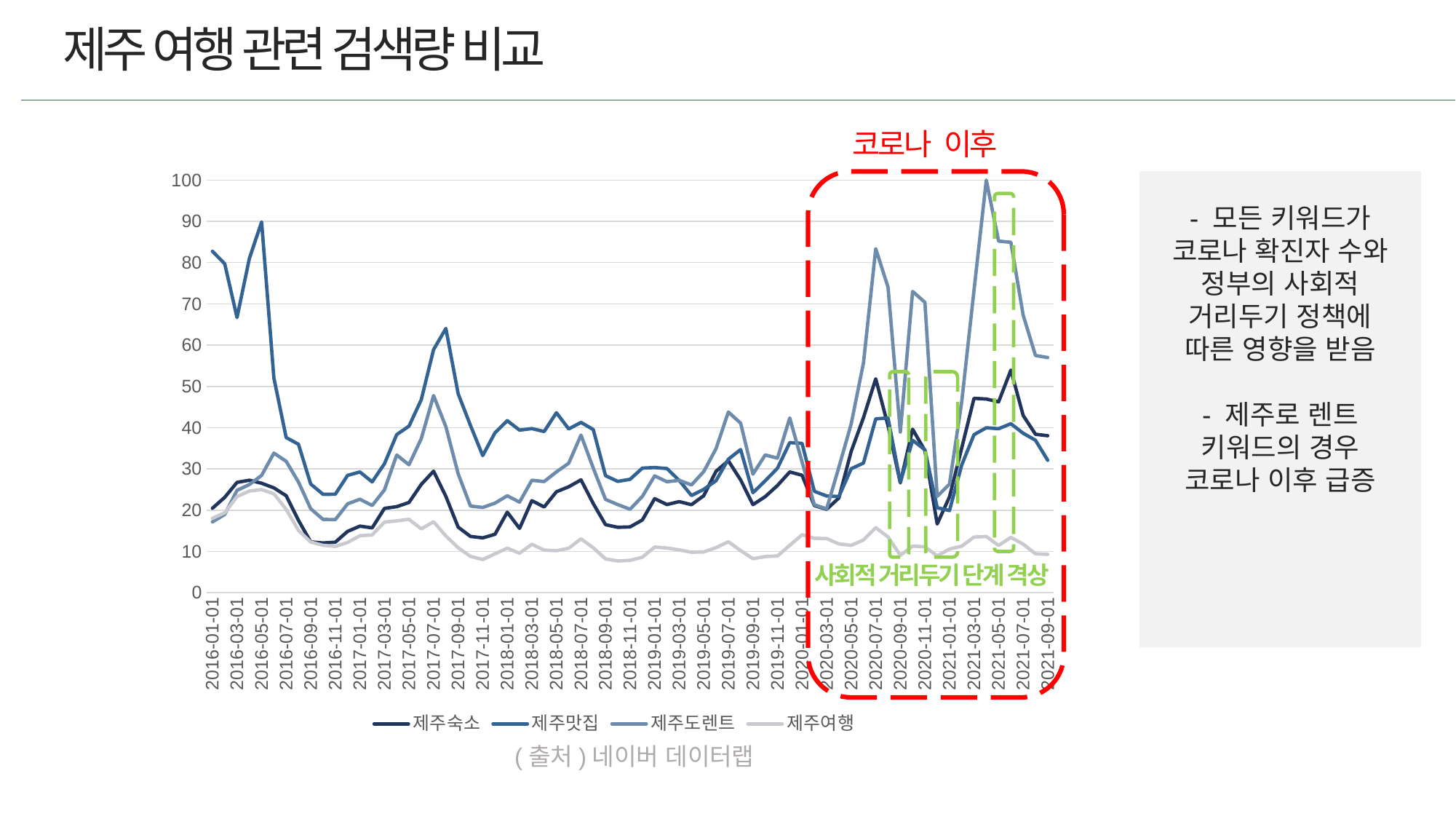

제주 여행 관련 검색량 비교
코로나  이후

### Chart

| Category | 제주숙소 | 제주맛집 | 제주도렌트 | 제주여행 |
|---|---|---|---|---|
| 2016-01-01 | 20.46841 | 82.74165 | 17.16548 | 18.02002 |
| 2016-02-01 | 23.11415 | 79.71086 | 18.95999 | 19.36917 |
| 2016-03-01 | 26.7339 | 66.68572 | 24.80873 | 23.27393 |
| 2016-04-01 | 27.2595 | 80.94471 | 26.21018 | 24.62795 |
| 2016-05-01 | 26.53225 | 89.85518 | 28.42748 | 24.99714 |
| 2016-06-01 | 25.40188 | 52.0283 | 33.83343 | 23.966 |
| 2016-07-01 | 23.49677 | 37.60234 | 31.8434 | 20.19809 |
| 2016-08-01 | 17.54136 | 35.99062 | 26.82463 | 15.09053 |
| 2016-09-01 | 12.30838 | 26.32828 | 20.34169 | 12.27988 |
| 2016-10-01 | 12.05817 | 23.84633 | 17.77038 | 11.48052 |
| 2016-11-01 | 12.24514 | 23.86202 | 17.70077 | 11.21113 |
| 2016-12-01 | 14.86132 | 28.43305 | 21.53154 | 12.17178 |
| 2017-01-01 | 16.13435 | 29.25659 | 22.6561 | 13.808 |
| 2017-02-01 | 15.70686 | 26.84994 | 21.13268 | 13.99721 |
| 2017-03-01 | 20.43886 | 31.25594 | 24.91659 | 17.11087 |
| 2017-04-01 | 20.85404 | 38.3166 | 33.36039 | 17.41806 |
| 2017-05-01 | 21.86517 | 40.37018 | 31.0071 | 17.77744 |
| 2017-06-01 | 26.25061 | 46.78677 | 37.35414 | 15.47034 |
| 2017-07-01 | 29.44143 | 58.91762 | 47.78522 | 17.20729 |
| 2017-08-01 | 23.35492 | 64.0468 | 40.2472 | 13.75601 |
| 2017-09-01 | 15.89058 | 48.22596 | 28.83416 | 10.90606 |
| 2017-10-01 | 13.64371 | 40.56209 | 21.00707 | 8.80054 |
| 2017-11-01 | 13.29196 | 33.23022 | 20.65582 | 8.05267 |
| 2017-12-01 | 14.15163 | 38.76358 | 21.70183 | 9.42413 |
| 2018-01-01 | 19.51933 | 41.69708 | 23.49071 | 10.79133 |
| 2018-02-01 | 15.58332 | 39.4091 | 21.95335 | 9.57922 |
| 2018-03-01 | 22.31229 | 39.77591 | 27.25069 | 11.73692 |
| 2018-04-01 | 20.77549 | 39.07565 | 26.93705 | 10.32253 |
| 2018-05-01 | 24.45873 | 43.621 | 29.2789 | 10.17831 |
| 2018-06-01 | 25.67489 | 39.69992 | 31.37073 | 10.77577 |
| 2018-07-01 | 27.34417 | 41.2649 | 38.20637 | 13.04794 |
| 2018-08-01 | 21.60216 | 39.5562 | 30.19849 | 10.88894 |
| 2018-09-01 | 16.48691 | 28.35631 | 22.60811 | 8.18765 |
| 2018-10-01 | 15.8539 | 26.97861 | 21.35214 | 7.69823 |
| 2018-11-01 | 15.94863 | 27.48033 | 20.22558 | 7.84008 |
| 2018-12-01 | 17.63121 | 30.19181 | 23.34061 | 8.59527 |
| 2019-01-01 | 22.79551 | 30.32953 | 28.30582 | 11.07184 |
| 2019-02-01 | 21.36401 | 30.09501 | 26.89562 | 10.82576 |
| 2019-03-01 | 22.06514 | 27.20401 | 27.22794 | 10.36778 |
| 2019-04-01 | 21.33233 | 23.55226 | 26.11338 | 9.81275 |
| 2019-05-01 | 23.51433 | 25.046 | 29.36101 | 9.88336 |
| 2019-06-01 | 29.4345 | 27.15483 | 34.91318 | 10.92712 |
| 2019-07-01 | 31.96775 | 32.349 | 43.78709 | 12.34037 |
| 2019-08-01 | 27.33223 | 34.68222 | 41.09787 | 10.2103 |
| 2019-09-01 | 21.34051 | 24.21839 | 28.72562 | 8.23508 |
| 2019-10-01 | 23.28062 | 27.12371 | 33.38251 | 8.76236 |
| 2019-11-01 | 25.97853 | 30.16075 | 32.60033 | 8.91546 |
| 2019-12-01 | 29.26384 | 36.38705 | 42.36259 | 11.47977 |
| 2020-01-01 | 28.46392 | 36.19477 | 31.68286 | 14.04764 |
| 2020-02-01 | 21.12161 | 24.57177 | 21.31464 | 13.18479 |
| 2020-03-01 | 20.21515 | 23.44565 | 20.30426 | 13.11874 |
| 2020-04-01 | 22.9643 | 23.31136 | 30.43695 | 11.81465 |
| 2020-05-01 | 34.25898 | 30.03714 | 40.92765 | 11.48152 |
| 2020-06-01 | 42.43695 | 31.42503 | 55.72286 | 12.77355 |
| 2020-07-01 | 51.84658 | 42.13913 | 83.38091 | 15.7561 |
| 2020-08-01 | 40.49366 | 42.36715 | 74.04789 | 13.51955 |
| 2020-09-01 | 26.6063 | 26.77052 | 38.94855 | 9.07269 |
| 2020-10-01 | 39.634 | 36.95583 | 73.01545 | 11.29387 |
| 2020-11-01 | 34.42283 | 34.65973 | 70.37427 | 11.12071 |
| 2020-12-01 | 16.63989 | 20.61626 | 23.33167 | 8.92727 |
| 2021-01-01 | 23.23156 | 19.89989 | 26.31122 | 10.56737 |
| 2021-02-01 | 35.06972 | 30.94711 | 46.25911 | 11.27712 |
| 2021-03-01 | 47.11071 | 38.31185 | 73.30552 | 13.48643 |
| 2021-04-01 | 46.94424 | 39.98169 | 100.0 | 13.62634 |
| 2021-05-01 | 46.25173 | 39.75372 | 85.20847 | 11.44878 |
| 2021-06-01 | 53.95672 | 40.96039 | 84.91615 | 13.41488 |
| 2021-07-01 | 42.9608 | 38.65179 | 67.27343 | 11.77203 |
| 2021-08-01 | 38.40702 | 36.95714 | 57.49349 | 9.42169 |
| 2021-09-01 | 38.05595 | 32.07767 | 56.99114 | 9.29427 |

- 모든 키워드가
코로나 확진자 수와 정부의 사회적 거리두기 정책에 따른 영향을 받음

- 제주로 렌트 키워드의 경우 코로나 이후 급증

사회적 거리두기 단계 격상
(출처)네이버 데이터랩